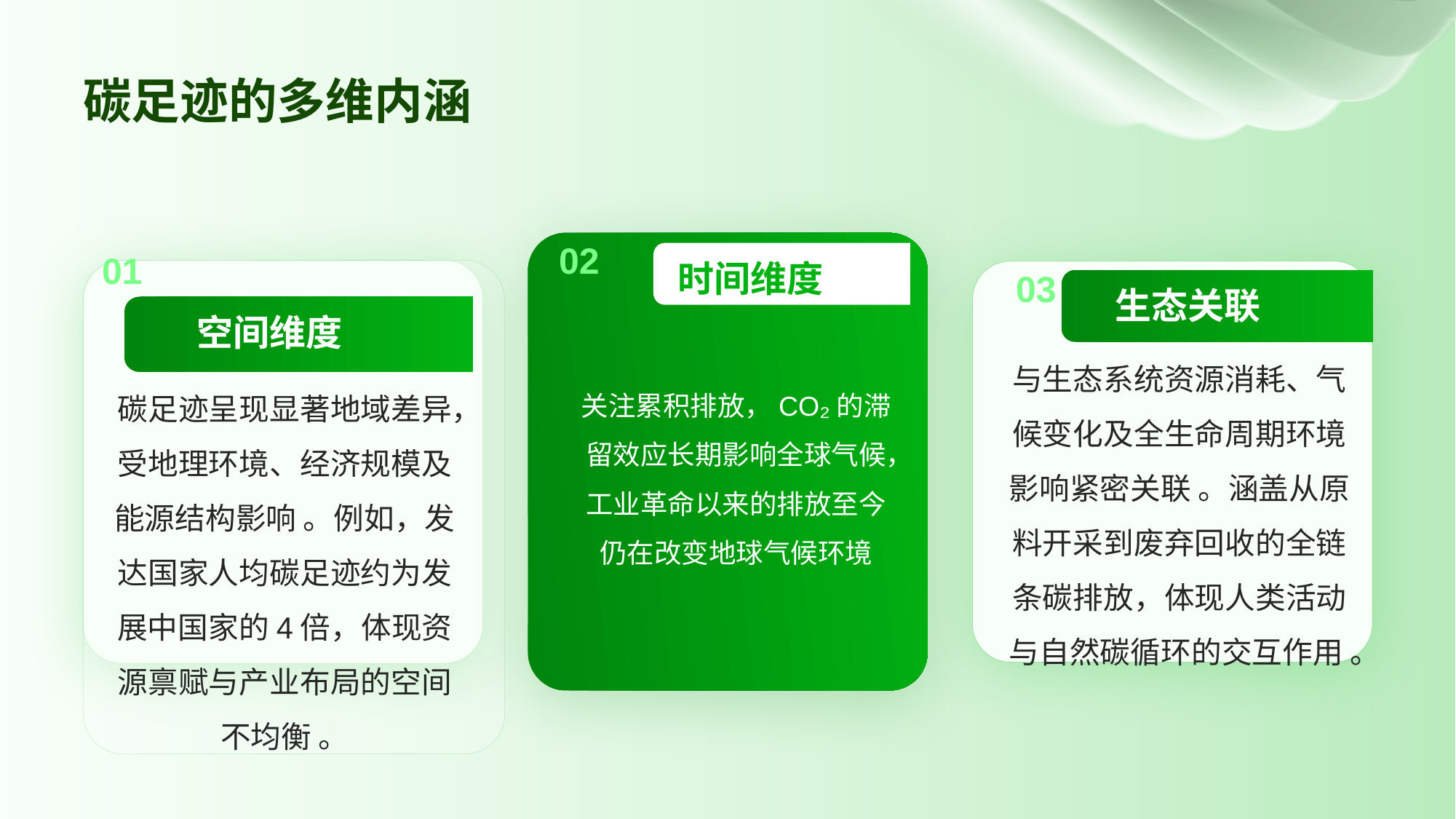

# 碳足迹的多维内涵

02
01
时间维度

03
生态关联
空间维度
与生态系统资源消耗、气候变化及全生命周期环境影响紧密关联 。涵盖从原料开采到废弃回收的全链条碳排放，体现人类活动与自然碳循环的交互作用 。
碳足迹呈现显著地域差异，受地理环境、经济规模及能源结构影响 。例如，发达国家人均碳足迹约为发展中国家的4倍，体现资源禀赋与产业布局的空间不均衡 。
关注累积排放，CO₂的滞留效应长期影响全球气候，工业革命以来的排放至今仍在改变地球气候环境